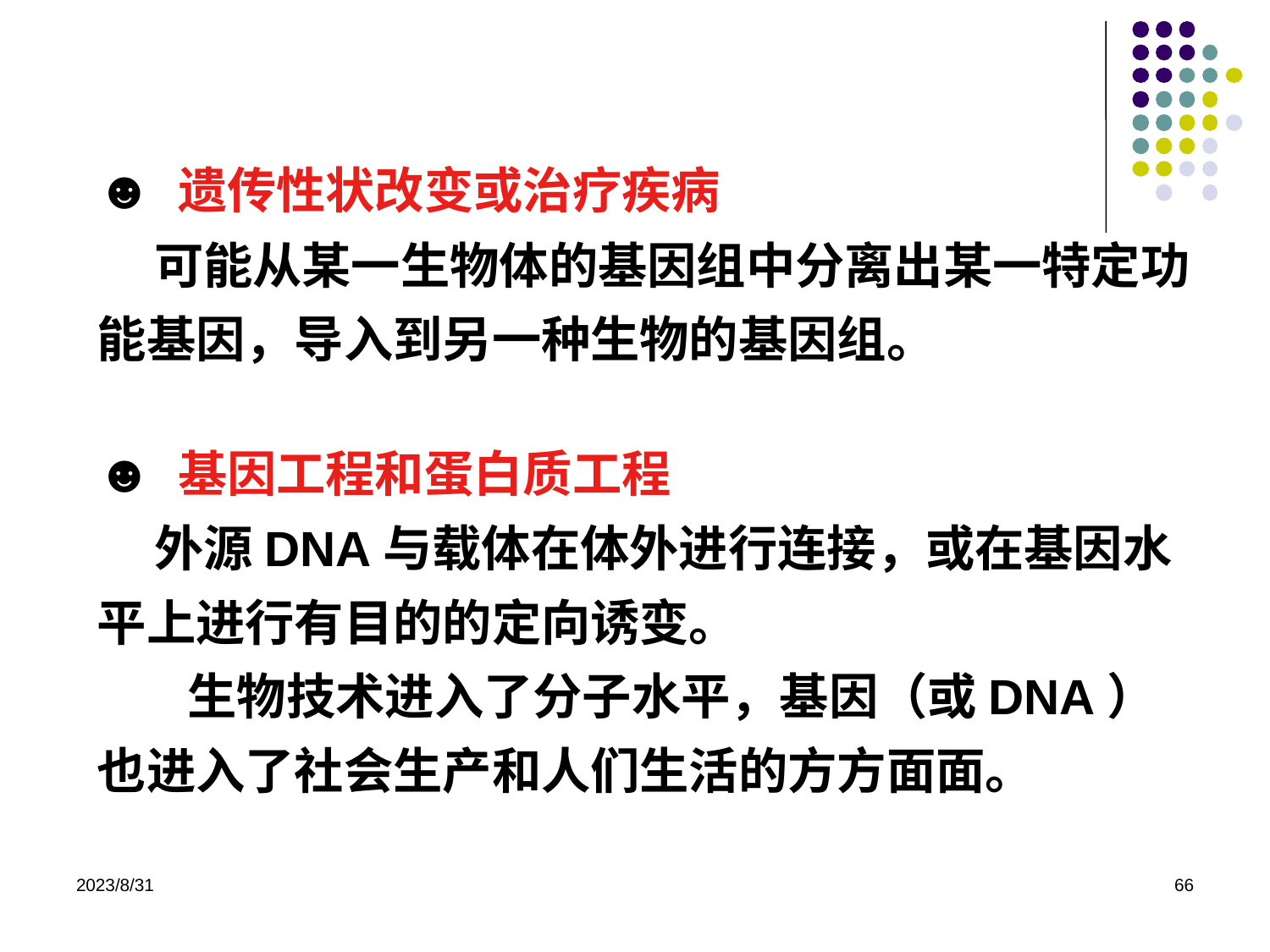

☻ 遗传性状改变或治疗疾病
    可能从某一生物体的基因组中分离出某一特定功能基因，导入到另一种生物的基因组。

☻ 基因工程和蛋白质工程
    外源DNA与载体在体外进行连接，或在基因水平上进行有目的的定向诱变。
       生物技术进入了分子水平，基因（或DNA）也进入了社会生产和人们生活的方方面面。
2023/8/31
66